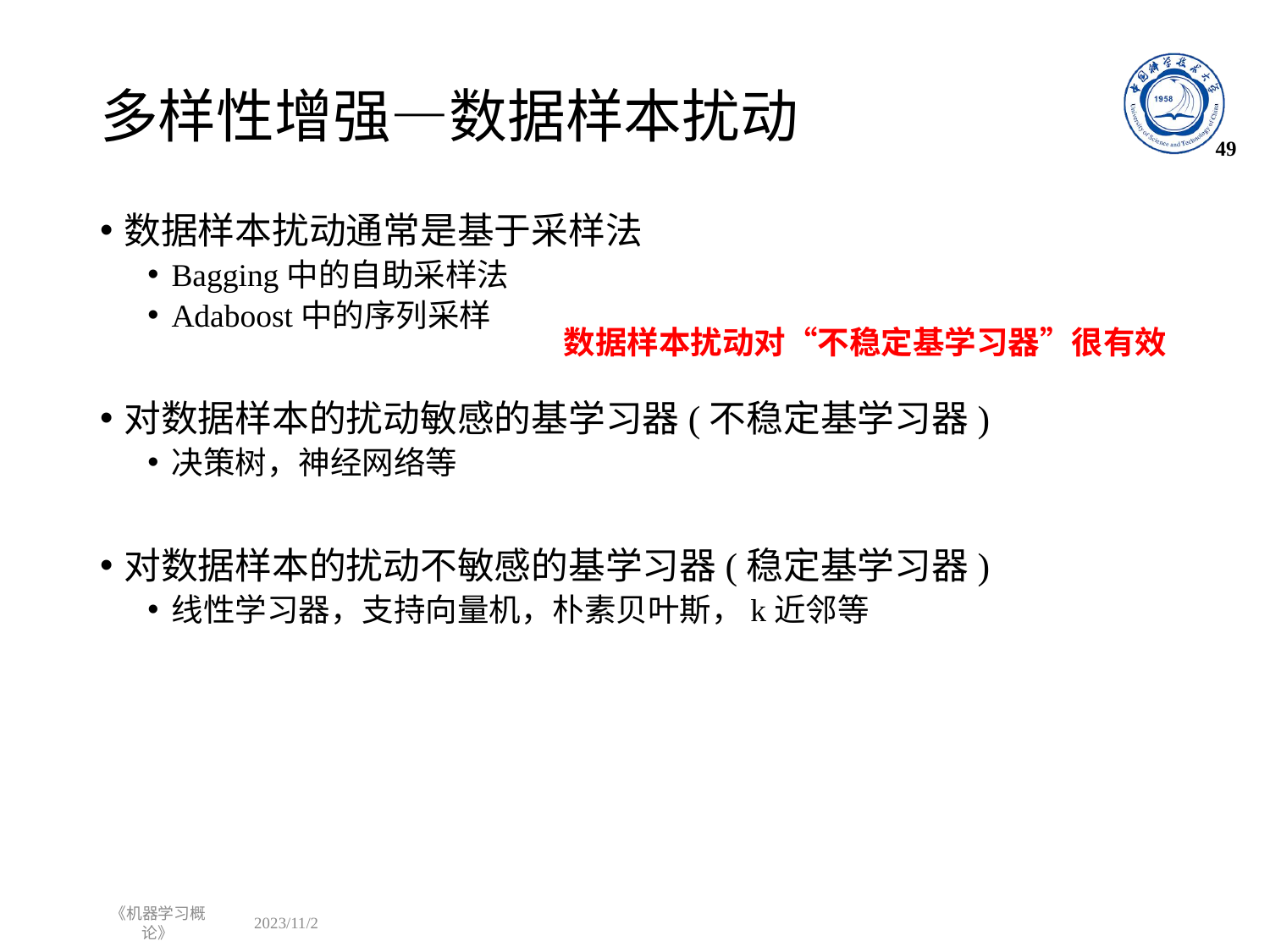

# 多样性增强—数据样本扰动
49
数据样本扰动通常是基于采样法
Bagging中的自助采样法
Adaboost中的序列采样

对数据样本的扰动敏感的基学习器(不稳定基学习器)
决策树，神经网络等

对数据样本的扰动不敏感的基学习器(稳定基学习器)
线性学习器，支持向量机，朴素贝叶斯，k近邻等

数据样本扰动对“不稳定基学习器”很有效
《机器学习概论》
2023/11/2